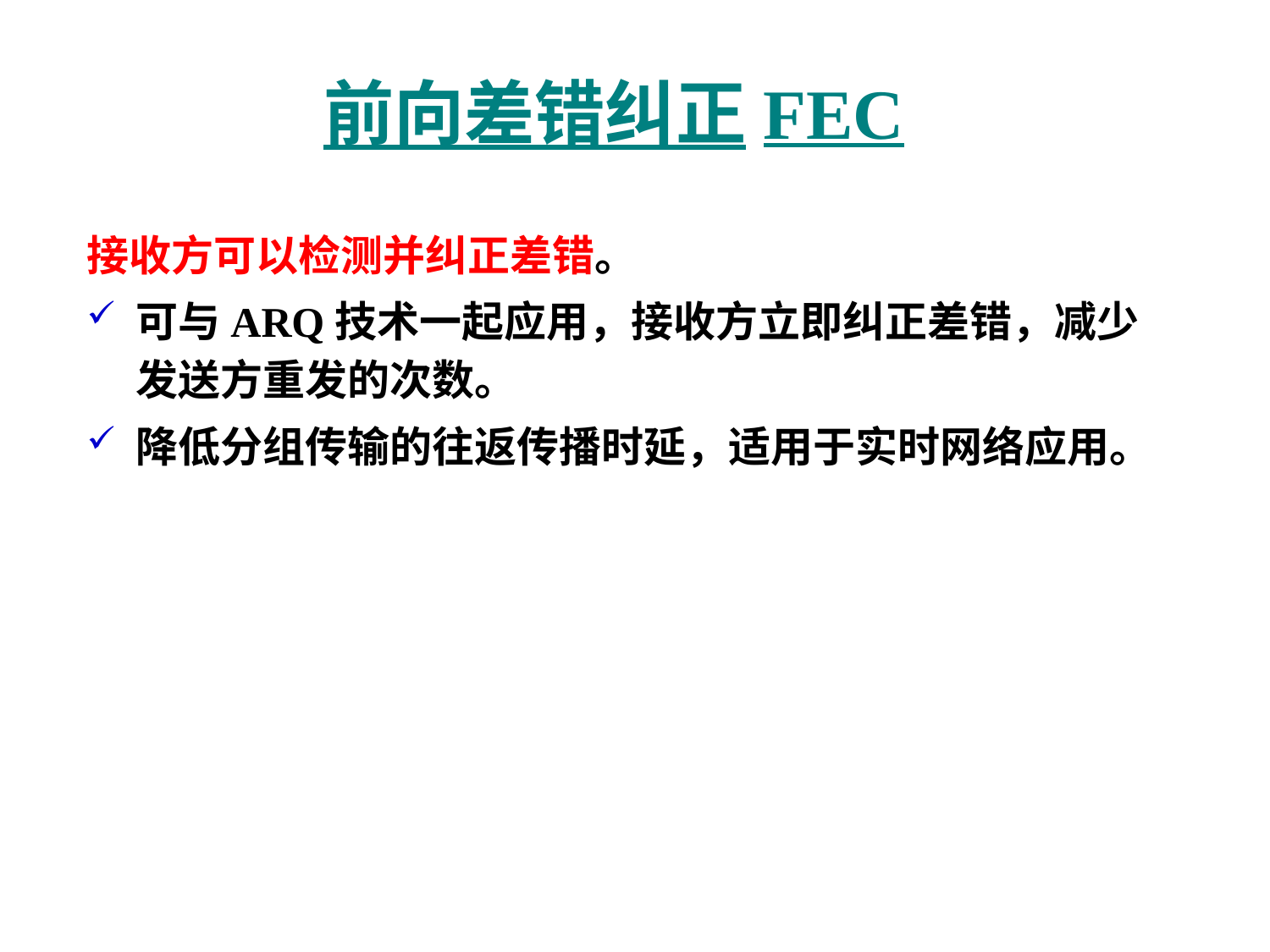

# 前向差错纠正FEC
接收方可以检测并纠正差错。
可与ARQ技术一起应用，接收方立即纠正差错，减少发送方重发的次数。
降低分组传输的往返传播时延，适用于实时网络应用。
28